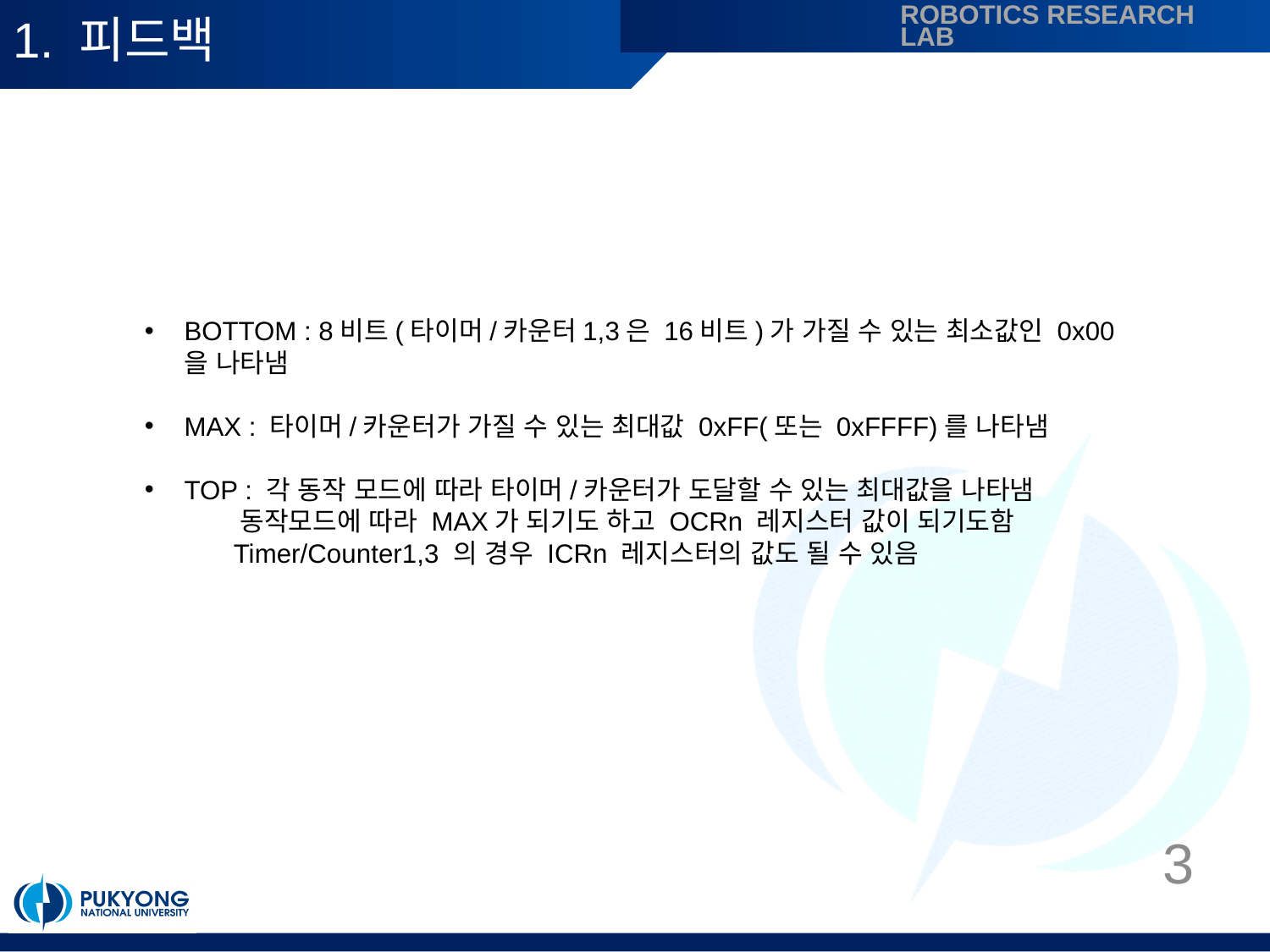

# 1. 피드백
BOTTOM : 8비트(타이머/카운터1,3은 16비트)가 가질 수 있는 최소값인 0x00을 나타냄

MAX : 타이머/카운터가 가질 수 있는 최대값 0xFF(또는 0xFFFF)를 나타냄

TOP : 각 동작 모드에 따라 타이머/카운터가 도달할 수 있는 최대값을 나타냄
            동작모드에 따라 MAX가 되기도 하고 OCRn 레지스터 값이 되기도함
            Timer/Counter1,3 의 경우 ICRn 레지스터의 값도 될 수 있음
3